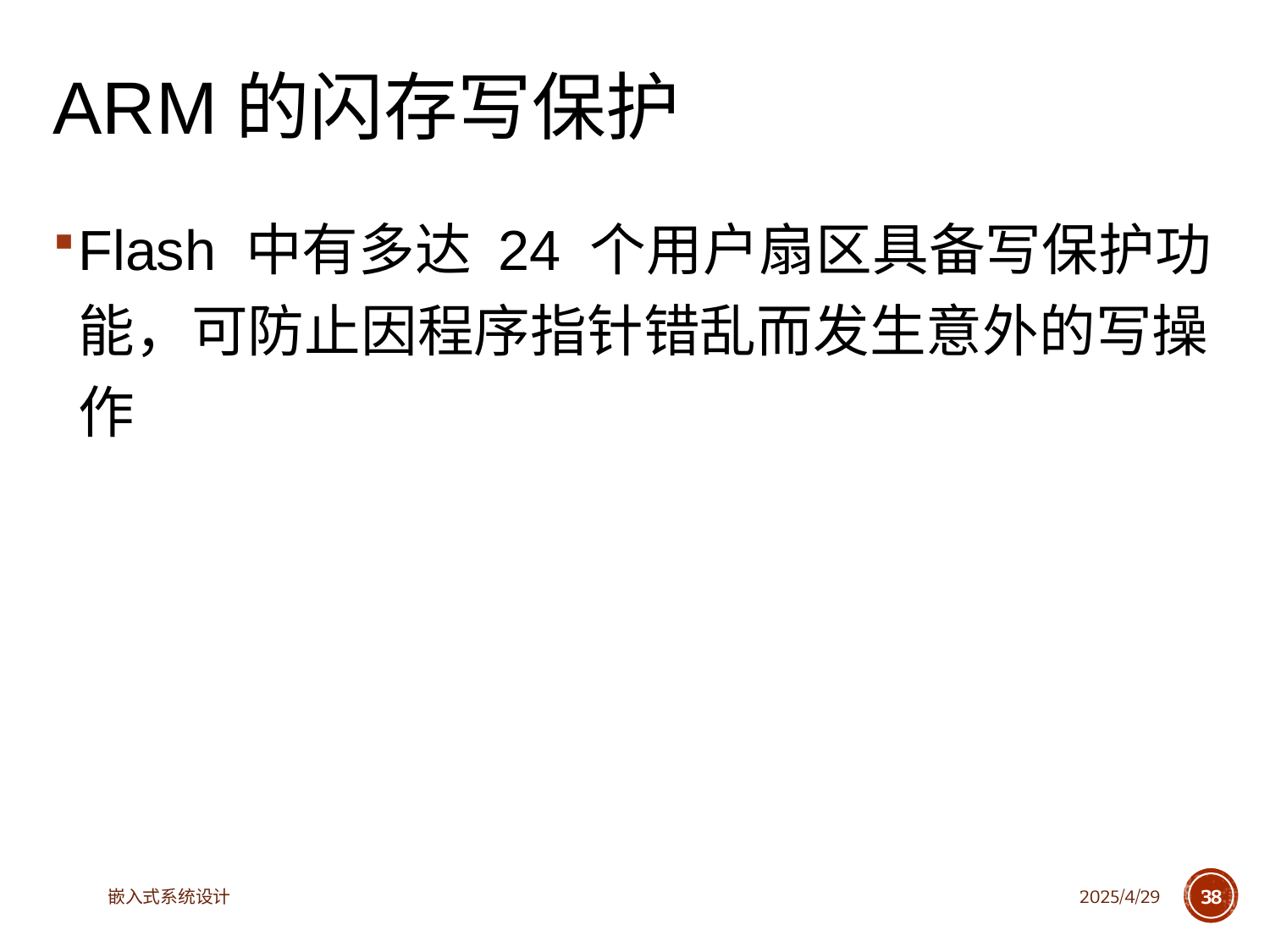

# ARM的闪存写保护
Flash 中有多达 24 个用户扇区具备写保护功能，可防止因程序指针错乱而发生意外的写操作
嵌入式系统设计
2025/4/29
38